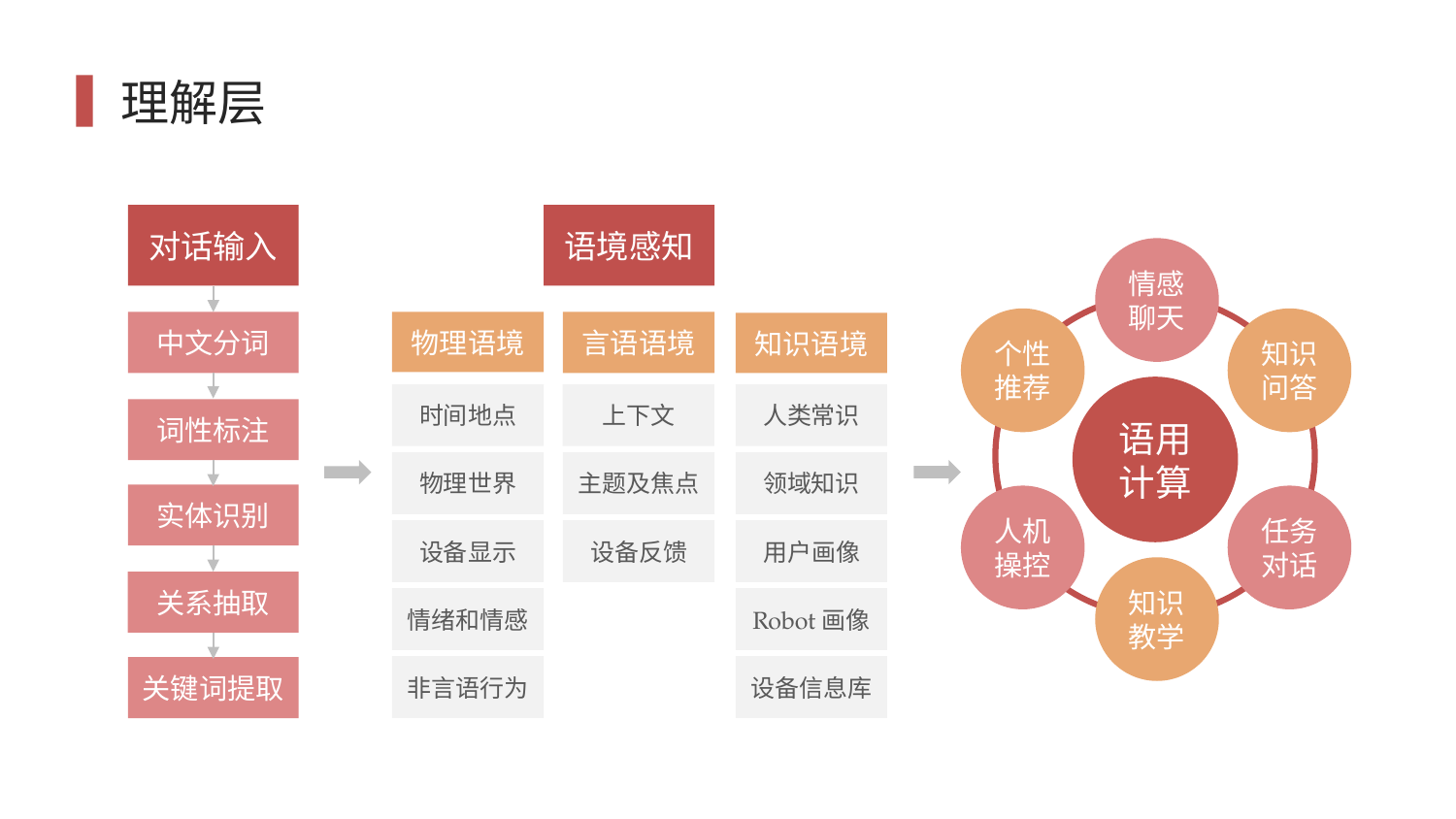

# 理解层

对话输入
语境感知
情感聊天

个性推荐
知识问答
言语语境
中文分词
物理语境
知识语境
语用计算
时间地点
上下文
人类常识
词性标注
物理世界
主题及焦点
领域知识

实体识别
人机操控
任务对话
设备显示
设备反馈
用户画像
知识教学
关系抽取
情绪和情感
Robot画像
非言语行为
设备信息库
关键词提取